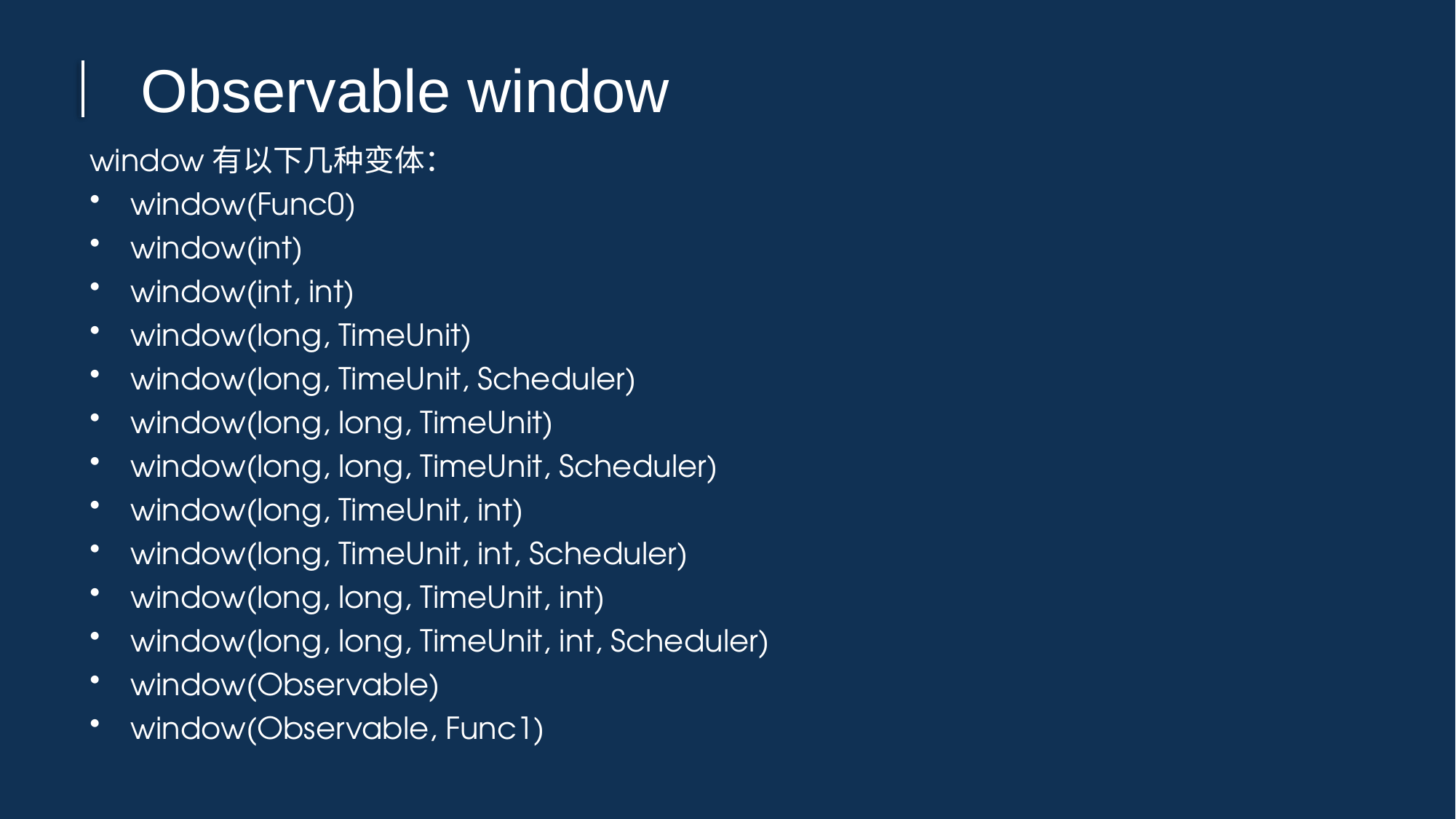

Observable window
window有以下几种变体：
window(Func0)
window(int)
window(int, int)
window(long, TimeUnit)
window(long, TimeUnit, Scheduler)
window(long, long, TimeUnit)
window(long, long, TimeUnit, Scheduler)
window(long, TimeUnit, int)
window(long, TimeUnit, int, Scheduler)
window(long, long, TimeUnit, int)
window(long, long, TimeUnit, int, Scheduler)
window(Observable)
window(Observable, Func1)